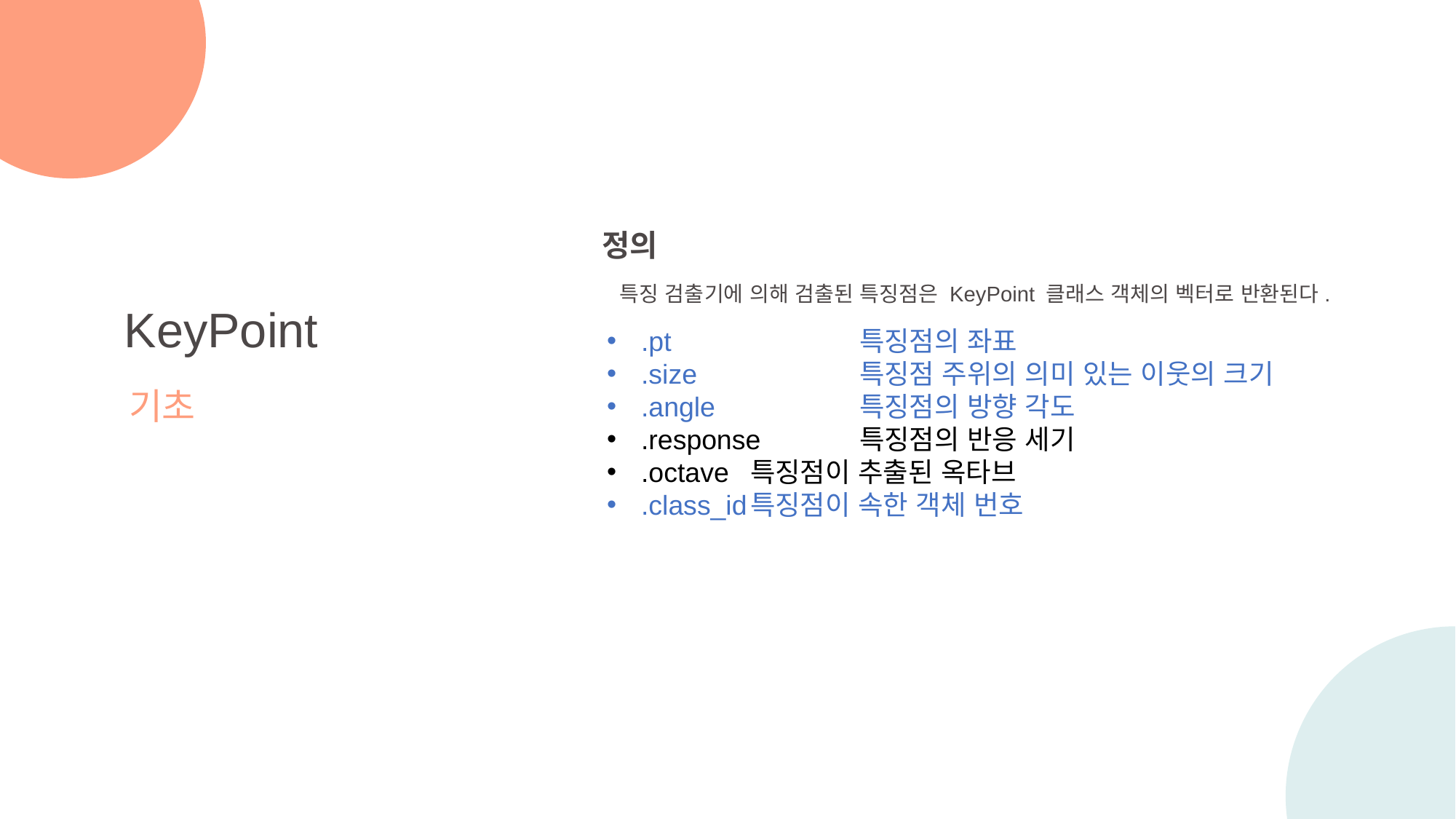

정의
특징 검출기에 의해 검출된 특징점은 KeyPoint 클래스 객체의 벡터로 반환된다.
KeyPoint
기초
.pt		특징점의 좌표
.size		특징점 주위의 의미 있는 이웃의 크기
.angle		특징점의 방향 각도
.response	특징점의 반응 세기
.octave	특징점이 추출된 옥타브
.class_id	특징점이 속한 객체 번호